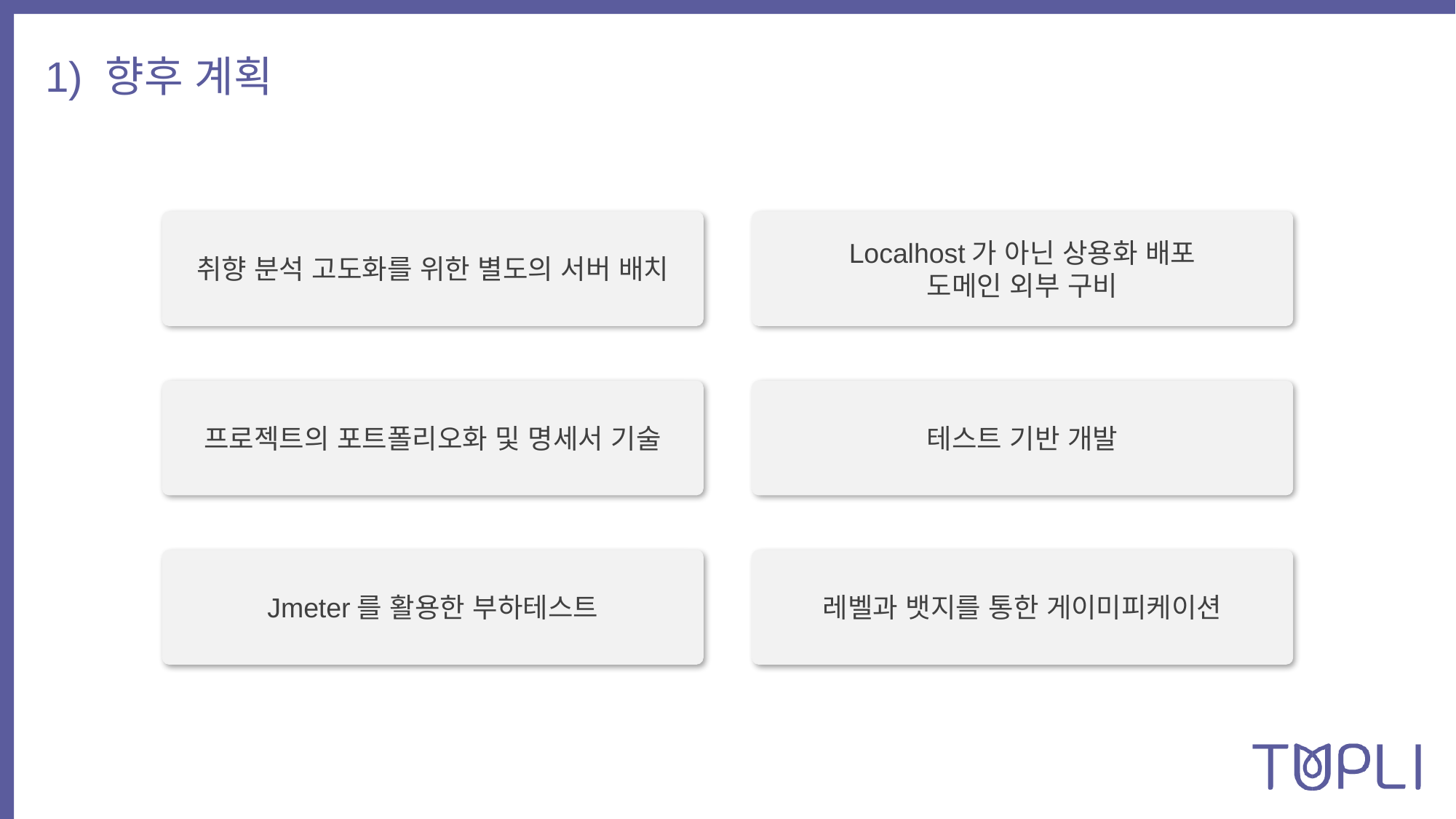

1) 향후 계획

취향 분석 고도화를 위한 별도의 서버 배치

Localhost가 아닌 상용화 배포
도메인 외부 구비

프로젝트의 포트폴리오화 및 명세서 기술

테스트 기반 개발

Jmeter를 활용한 부하테스트

레벨과 뱃지를 통한 게이미피케이션